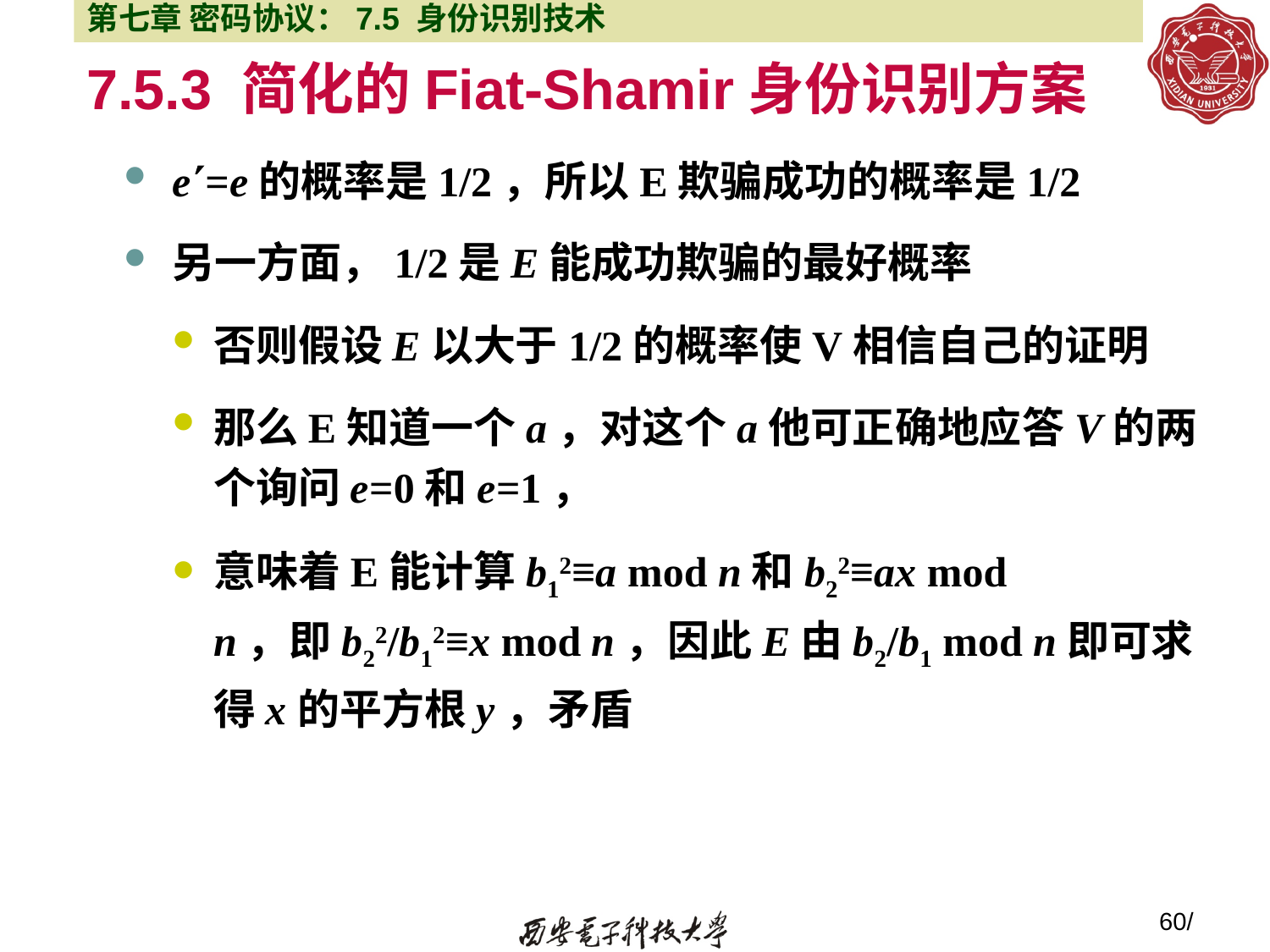

第七章 密码协议：7.5 身份识别技术
# 7.5.3 简化的Fiat-Shamir身份识别方案
e′=e的概率是1/2，所以E欺骗成功的概率是1/2
另一方面，1/2是E能成功欺骗的最好概率
否则假设E以大于1/2的概率使V相信自己的证明
那么E知道一个a，对这个a他可正确地应答V的两个询问e=0和e=1，
意味着E能计算b12≡a mod n和b22≡ax mod n，即b22/b12≡x mod n，因此E由b2/b1 mod n即可求得x的平方根y，矛盾
60/